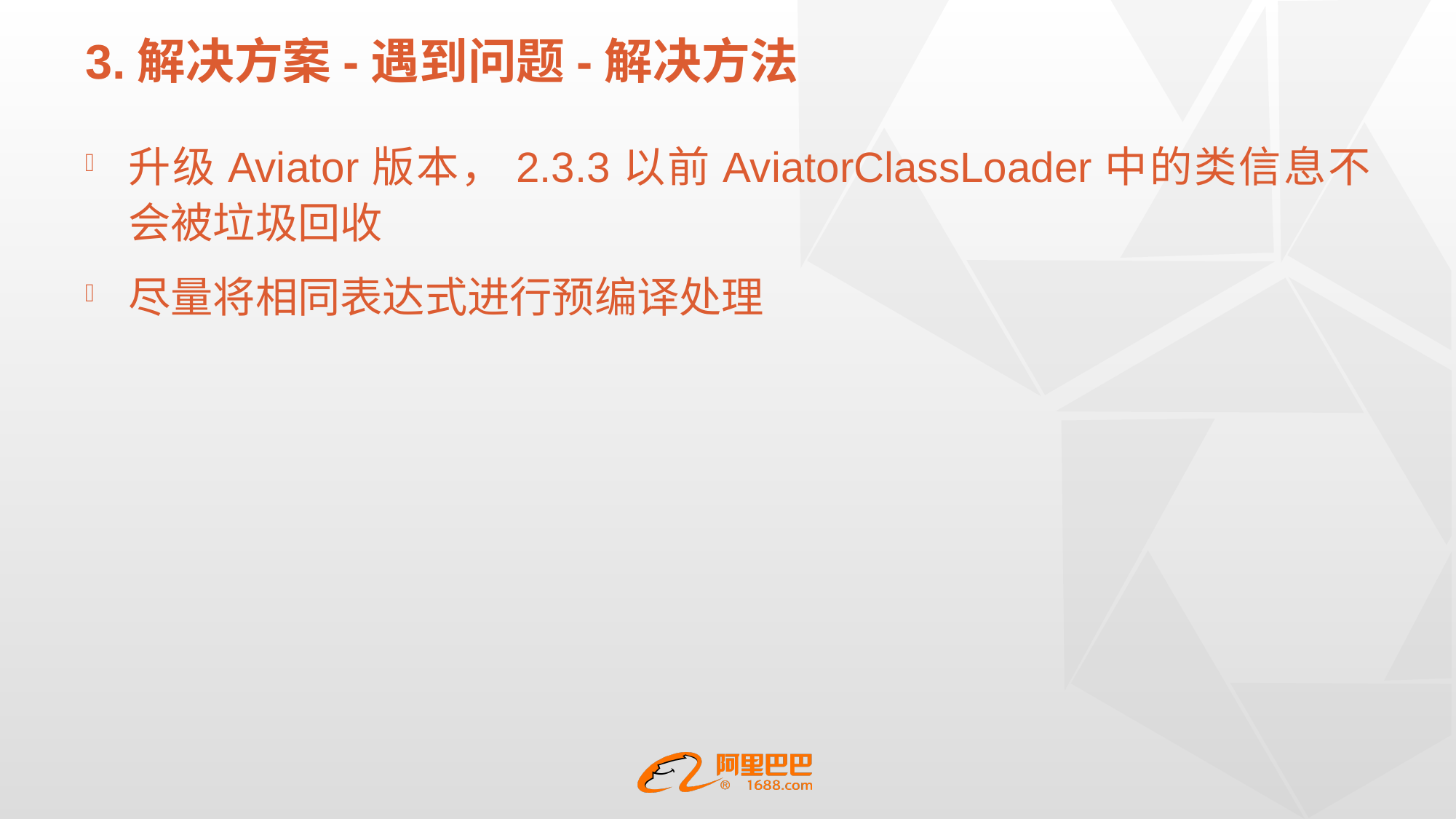

# 3.解决方案-遇到问题-解决方法
升级Aviator版本，2.3.3以前AviatorClassLoader中的类信息不会被垃圾回收
尽量将相同表达式进行预编译处理